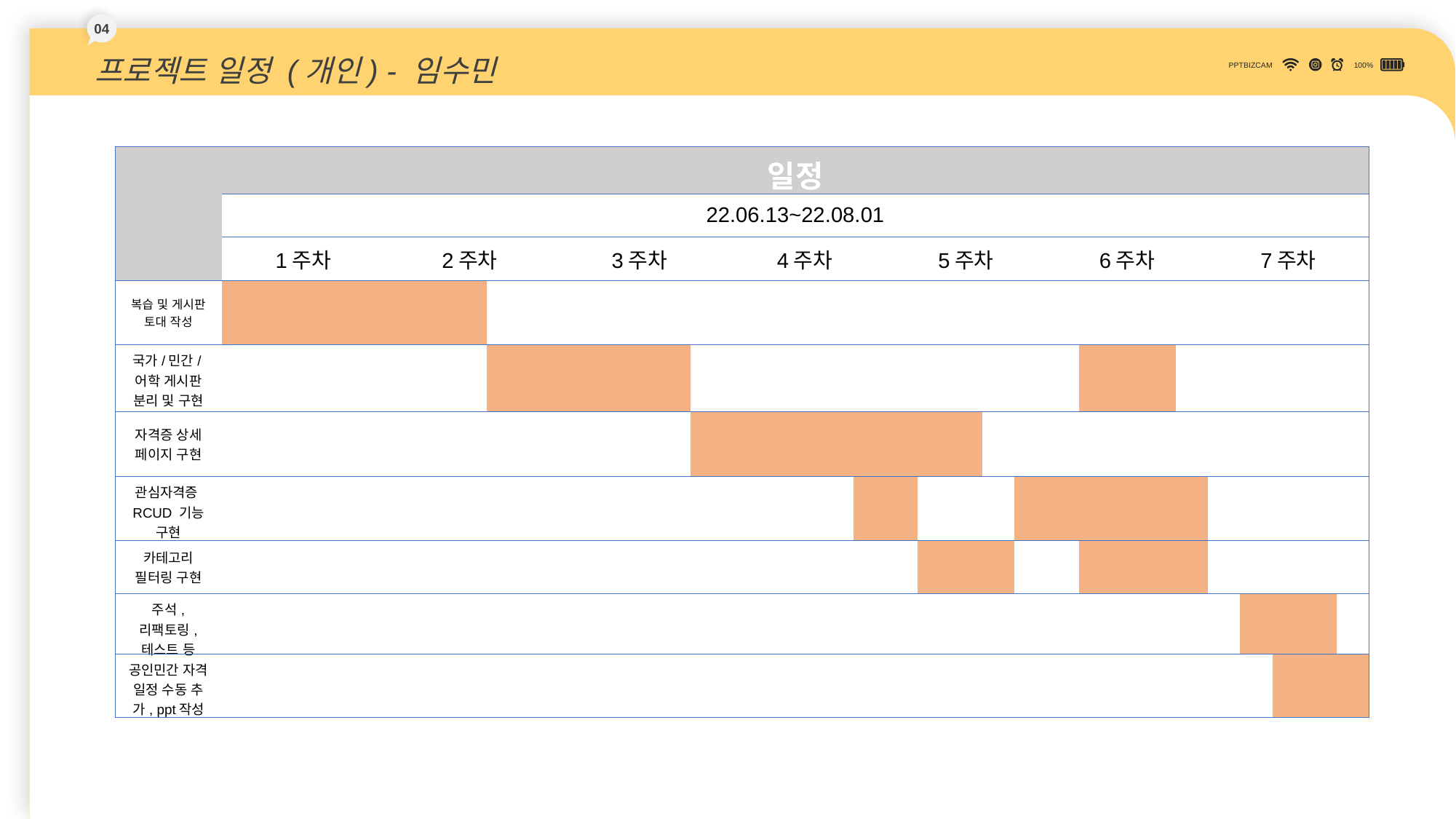

04
프로젝트 일정 (개인) - 임수민

PPTBIZCAM
100%

|  | 일정 |  |  |  |  |  |  |  |  |  |  |  |  |  |  |  |  |  |  |  |  |  |  |  |  |  |  |  |  |  |  |  |  |  |  |
| --- | --- | --- | --- | --- | --- | --- | --- | --- | --- | --- | --- | --- | --- | --- | --- | --- | --- | --- | --- | --- | --- | --- | --- | --- | --- | --- | --- | --- | --- | --- | --- | --- | --- | --- | --- |
|  | 22.06.13~22.08.01 |  |  |  |  |  |  |  |  |  |  |  |  |  |  |  |  |  |  |  |  |  |  |  |  |  |  |  |  |  |  |  |  |  |  |
|  | 1주차 |  |  |  |  | 2주차 |  |  |  |  | 3주차 |  |  |  |  | 4주차 |  |  |  |  | 5주차 |  |  |  |  | 6주차 |  |  |  |  | 7주차 |  |  |  |  |
| 복습 및 게시판 토대 작성 |  |  |  |  |  |  |  |  |  |  |  |  |  |  |  |  |  |  |  |  |  |  |  |  |  |  |  |  |  |  |  |  |  |  |  |
| 국가/민간/어학 게시판 분리 및 구현 |  |  |  |  |  |  |  |  |  |  |  |  |  |  |  |  |  |  |  |  |  |  |  |  |  |  |  |  |  |  |  |  |  |  |  |
| 자격증 상세 페이지 구현 |  |  |  |  |  |  |  |  |  |  |  |  |  |  |  |  |  |  |  |  |  |  |  |  |  |  |  |  |  |  |  |  |  |  |  |
| 관심자격증 RCUD 기능 구현 |  |  |  |  |  |  |  |  |  |  |  |  |  |  |  |  |  |  |  |  |  |  |  |  |  |  |  |  |  |  |  |  |  |  |  |
| 카테고리 필터링 구현 |  |  |  |  |  |  |  |  |  |  |  |  |  |  |  |  |  |  |  |  |  |  |  |  |  |  |  |  |  |  |  |  |  |  |  |
| 주석, 리팩토링, 테스트 등 |  |  |  |  |  |  |  |  |  |  |  |  |  |  |  |  |  |  |  |  |  |  |  |  |  |  |  |  |  |  |  |  |  |  |  |
| 공인민간 자격 일정 수동 추가, ppt작성 |  |  |  |  |  |  |  |  |  |  |  |  |  |  |  |  |  |  |  |  |  |  |  |  |  |  |  |  |  |  |  |  |  |  |  |
DOWN